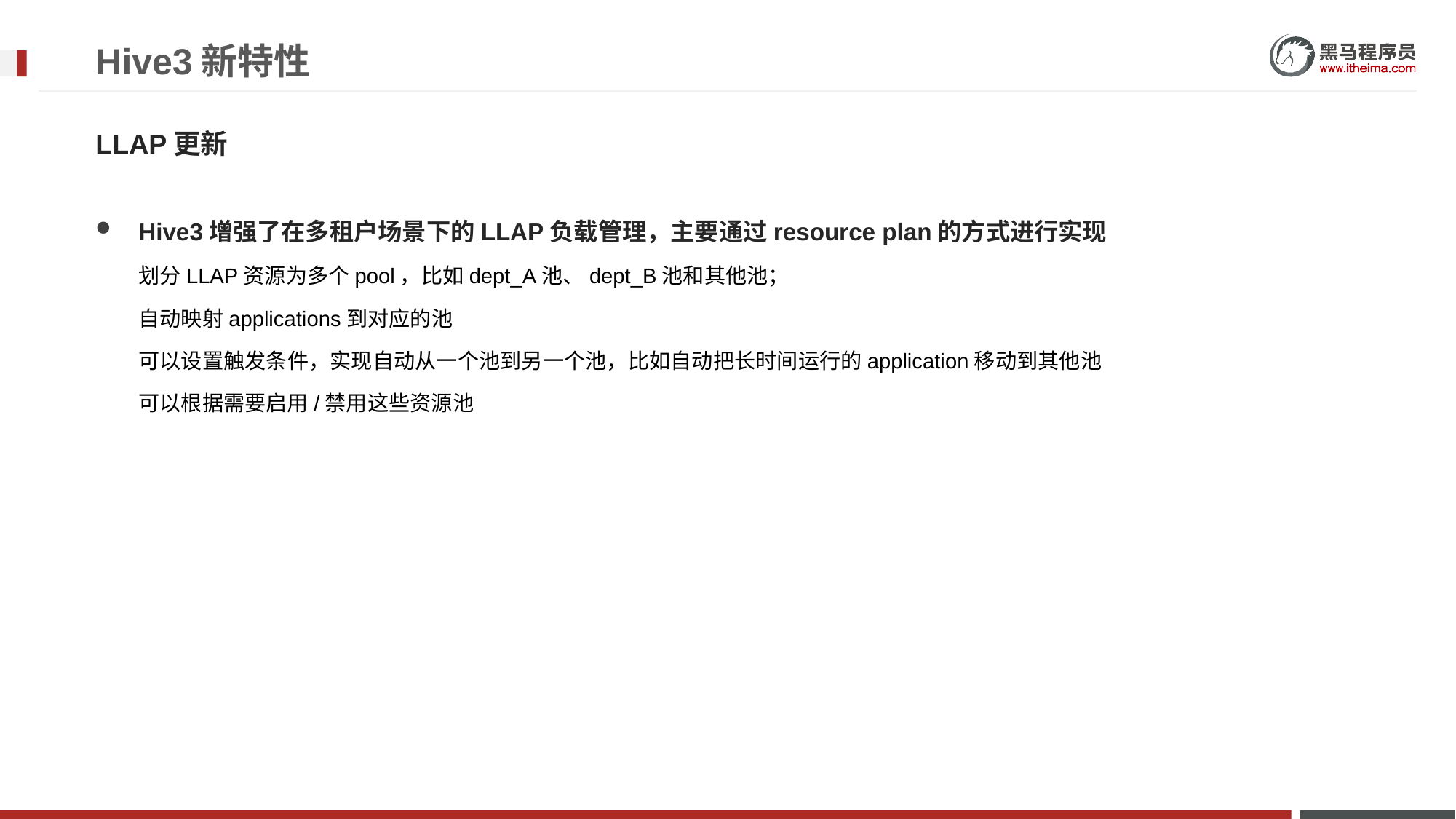

# Hive3新特性
LLAP更新
Hive3增强了在多租户场景下的LLAP负载管理，主要通过resource plan的方式进行实现
划分LLAP资源为多个pool，比如dept_A池、dept_B池和其他池；
自动映射applications到对应的池
可以设置触发条件，实现自动从一个池到另一个池，比如自动把长时间运行的application移动到其他池
可以根据需要启用/禁用这些资源池